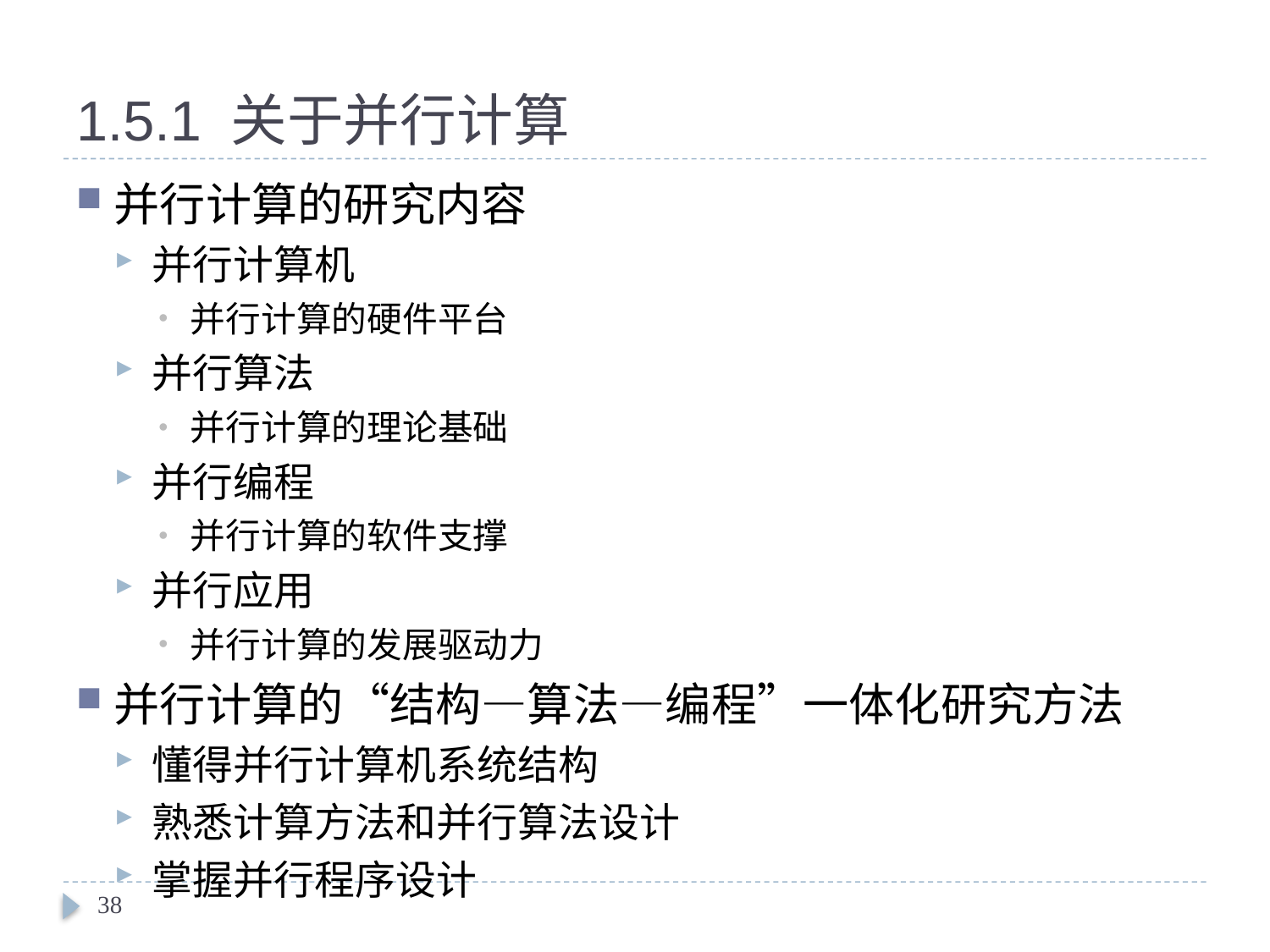

# 1.5.1 关于并行计算
并行计算的研究内容
并行计算机
并行计算的硬件平台
并行算法
并行计算的理论基础
并行编程
并行计算的软件支撑
并行应用
并行计算的发展驱动力
并行计算的“结构—算法—编程”一体化研究方法
懂得并行计算机系统结构
熟悉计算方法和并行算法设计
掌握并行程序设计

38